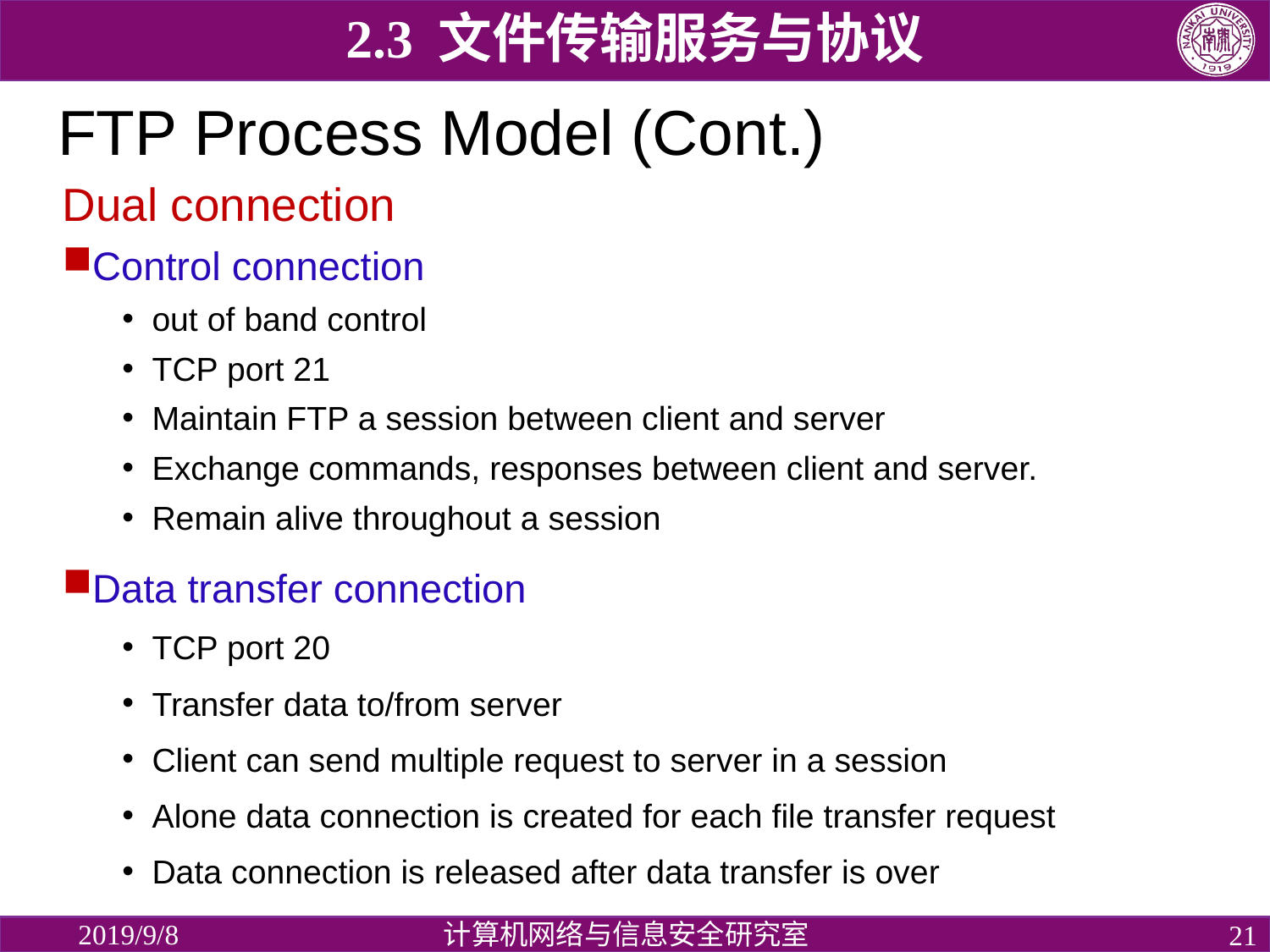

2.3 文件传输服务与协议
# FTP Process Model (Cont.)
Dual connection
Control connection
out of band control
TCP port 21
Maintain FTP a session between client and server
Exchange commands, responses between client and server.
Remain alive throughout a session
Data transfer connection
TCP port 20
Transfer data to/from server
Client can send multiple request to server in a session
Alone data connection is created for each file transfer request
Data connection is released after data transfer is over